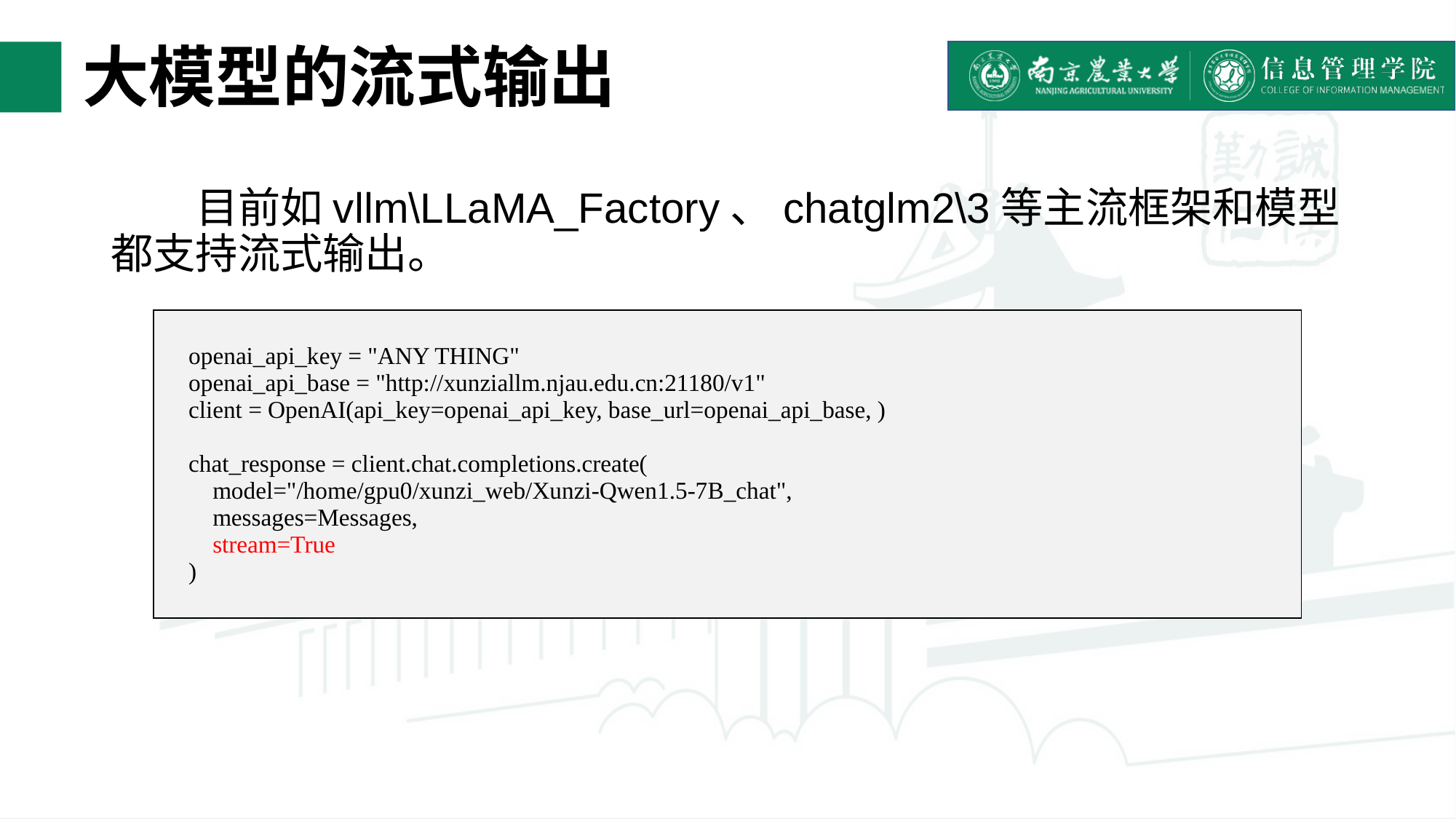

# 大模型的流式输出
目前如vllm\LLaMA_Factory、chatglm2\3等主流框架和模型都支持流式输出。
| openai\_api\_key = "ANY THING" openai\_api\_base = "http://xunziallm.njau.edu.cn:21180/v1" client = OpenAI(api\_key=openai\_api\_key, base\_url=openai\_api\_base, ) chat\_response = client.chat.completions.create( model="/home/gpu0/xunzi\_web/Xunzi-Qwen1.5-7B\_chat", messages=Messages, stream=True ) |
| --- |